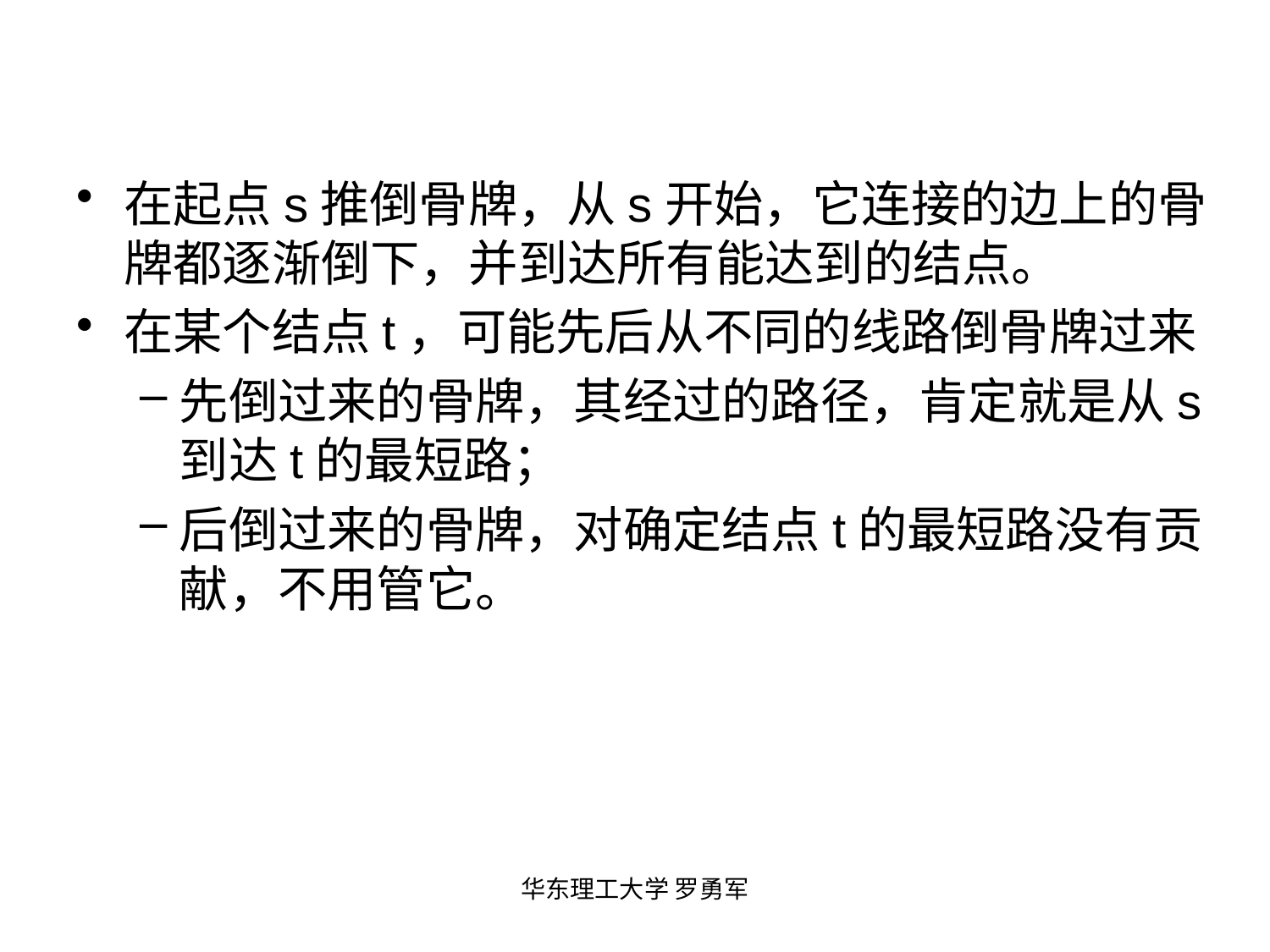

在起点s推倒骨牌，从s开始，它连接的边上的骨牌都逐渐倒下，并到达所有能达到的结点。
在某个结点t，可能先后从不同的线路倒骨牌过来
先倒过来的骨牌，其经过的路径，肯定就是从s到达t的最短路；
后倒过来的骨牌，对确定结点t的最短路没有贡献，不用管它。

华东理工大学 罗勇军